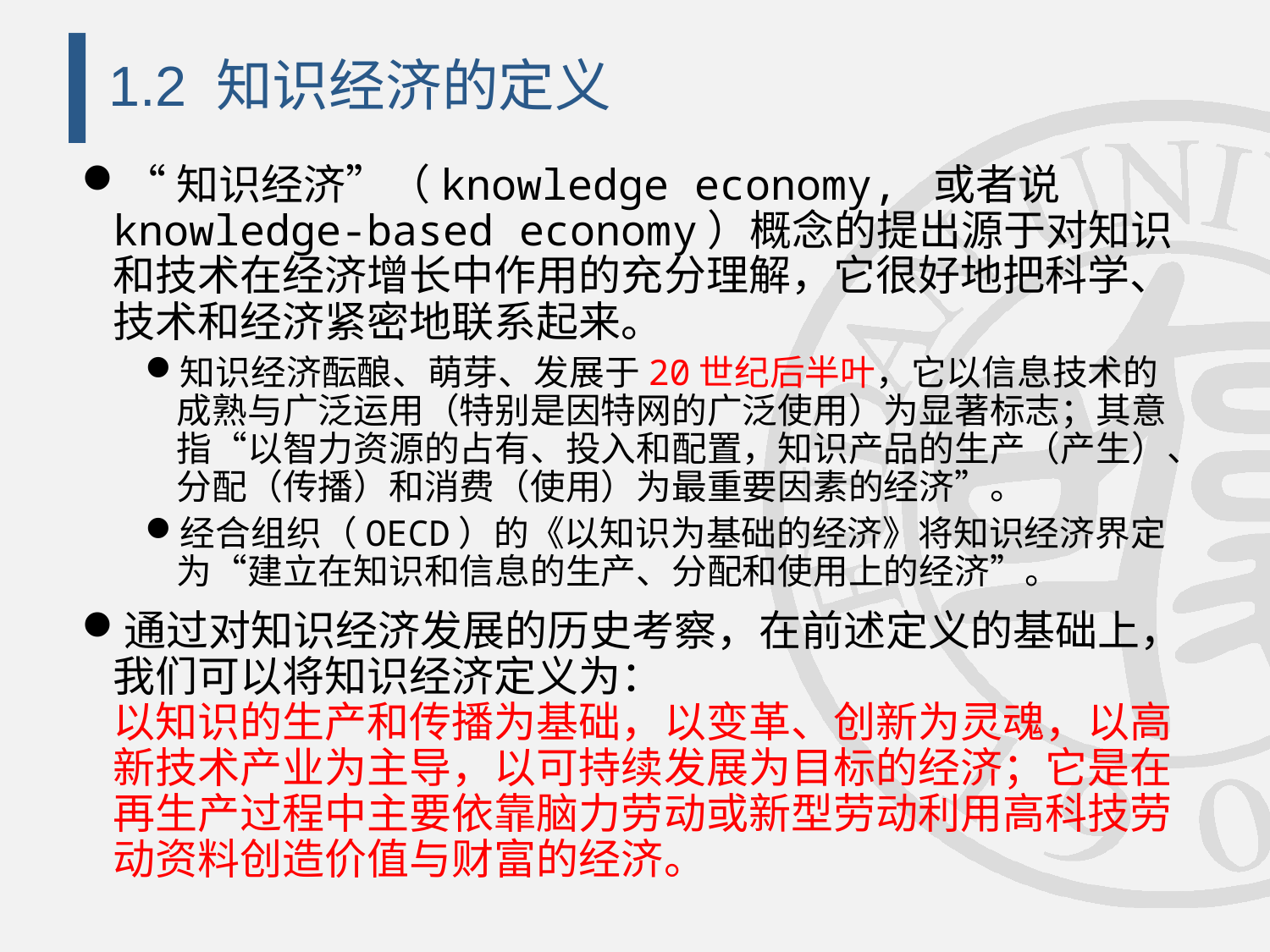

# 1.2 知识经济的定义
“知识经济”（knowledge economy, 或者说 knowledge-based economy）概念的提出源于对知识和技术在经济增长中作用的充分理解，它很好地把科学、技术和经济紧密地联系起来。
知识经济酝酿、萌芽、发展于20世纪后半叶，它以信息技术的成熟与广泛运用（特别是因特网的广泛使用）为显著标志；其意指“以智力资源的占有、投入和配置，知识产品的生产（产生）、分配（传播）和消费（使用）为最重要因素的经济”。
经合组织（OECD）的《以知识为基础的经济》将知识经济界定为“建立在知识和信息的生产、分配和使用上的经济”。
通过对知识经济发展的历史考察，在前述定义的基础上，我们可以将知识经济定义为：
以知识的生产和传播为基础，以变革、创新为灵魂，以高新技术产业为主导，以可持续发展为目标的经济；它是在再生产过程中主要依靠脑力劳动或新型劳动利用高科技劳动资料创造价值与财富的经济。